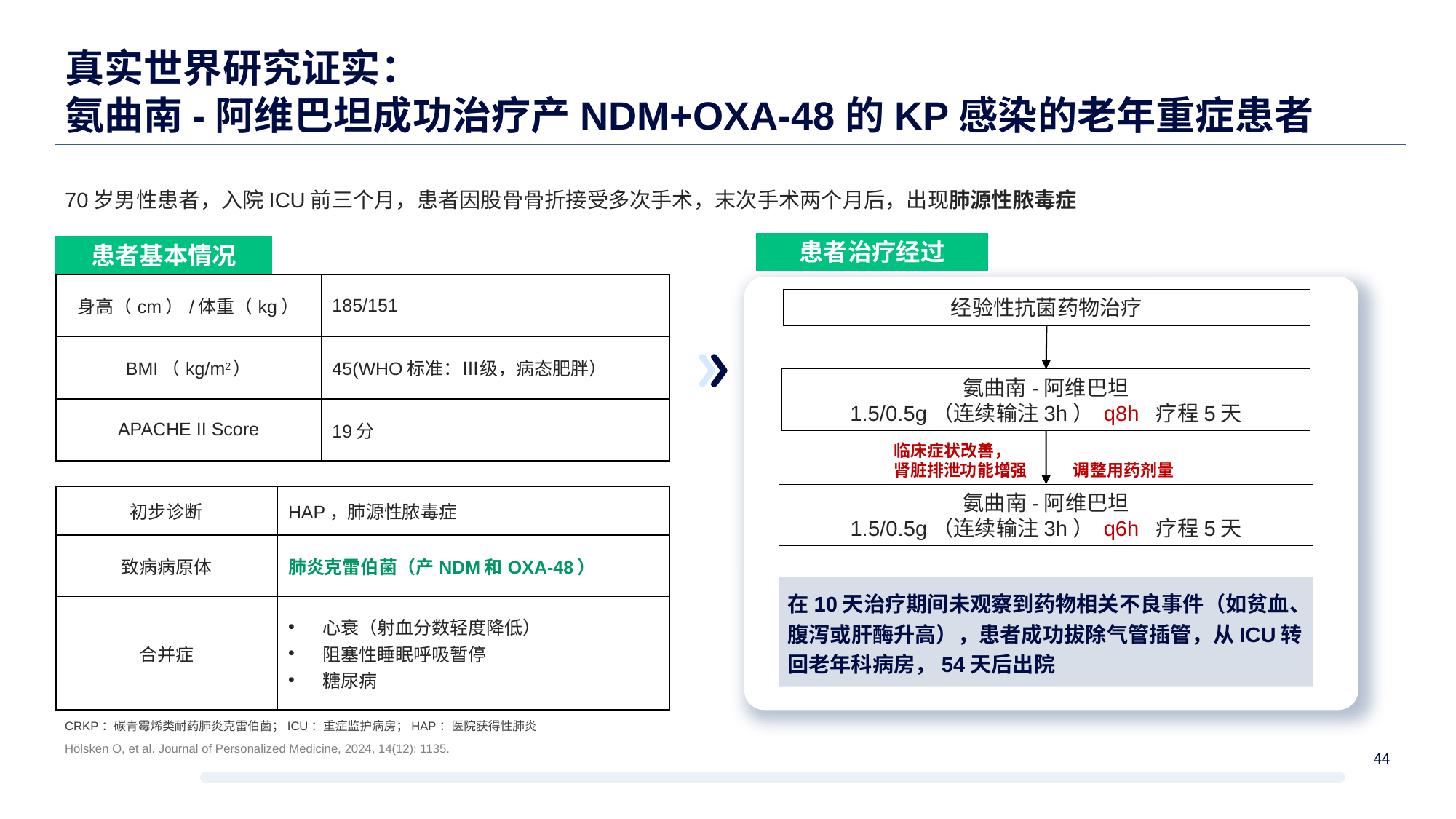

真实世界研究证实：
氨曲南-阿维巴坦成功治疗产NDM+OXA-48的KP感染的老年重症患者
70岁男性患者，入院ICU前三个月，患者因股骨骨折接受多次手术，末次手术两个月后，出现肺源性脓毒症
患者治疗经过
患者基本情况
| 身高（cm）/体重（kg） | 185/151 |
| --- | --- |
| BMI（kg/m2） | 45(WHO标准：Ⅲ级，病态肥胖） |
| APACHE II Score | 19分 |

经验性抗菌药物治疗

氨曲南-阿维巴坦
1.5/0.5g（连续输注3h） q8h  疗程5天
临床症状改善，
肾脏排泄功能增强            调整用药剂量
氨曲南-阿维巴坦
1.5/0.5g（连续输注3h） q6h  疗程5天
| 初步诊断 | HAP，肺源性脓毒症 |
| --- | --- |
| 致病病原体 | 肺炎克雷伯菌（产NDM和OXA-48） |
| 合并症 | 心衰（射血分数轻度降低） 阻塞性睡眠呼吸暂停 糖尿病 |
在10天治疗期间未观察到药物相关不良事件（如贫血、腹泻或肝酶升高），患者成功拔除气管插管，从ICU转回老年科病房，54天后出院
CRKP：碳青霉烯类耐药肺炎克雷伯菌；ICU：重症监护病房；HAP：医院获得性肺炎
Hölsken O, et al. Journal of Personalized Medicine, 2024, 14(12): 1135.
44